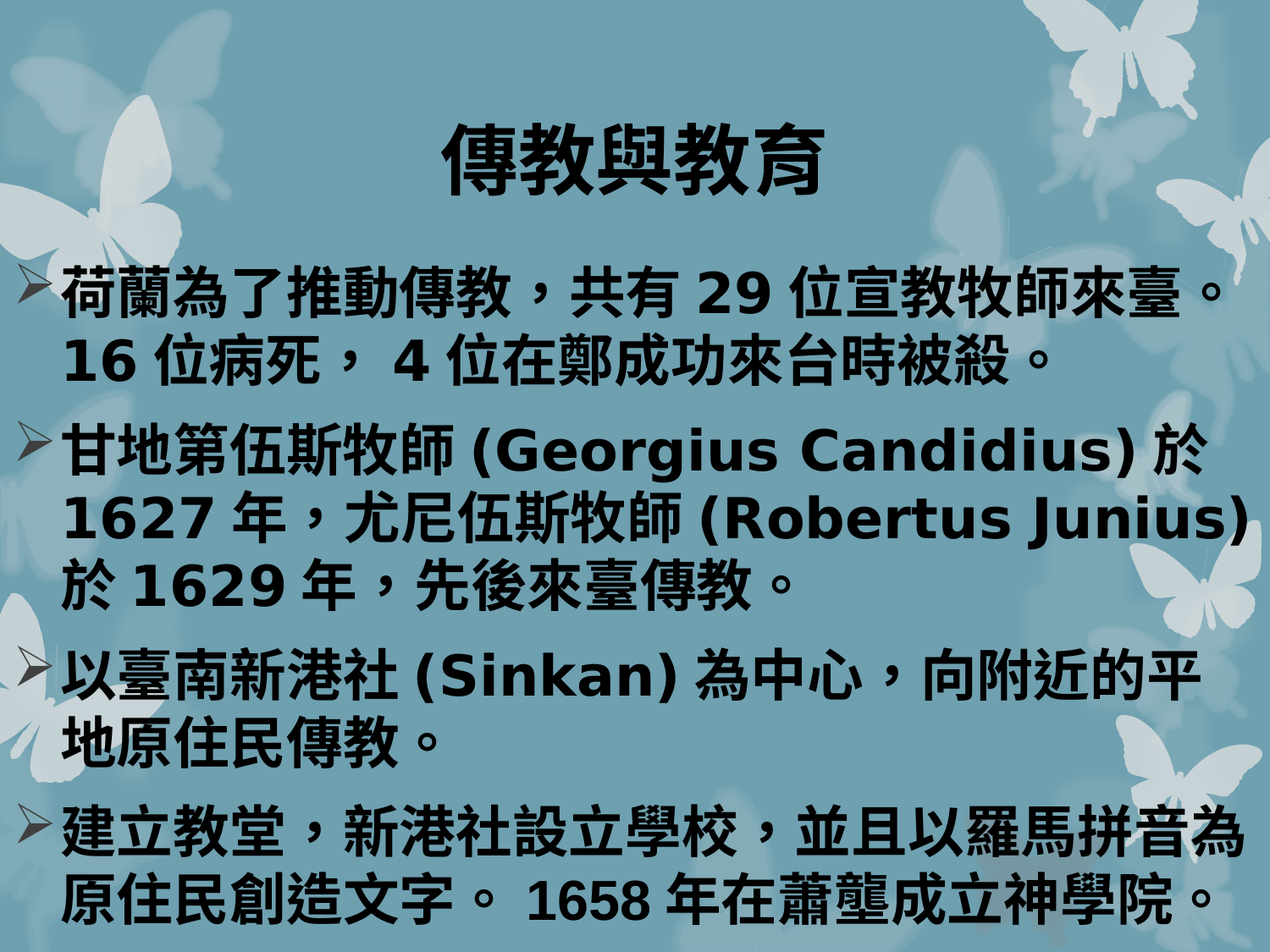

# 傳教與教育
荷蘭為了推動傳教，共有29位宣教牧師來臺。16位病死，4位在鄭成功來台時被殺。
甘地第伍斯牧師(Georgius Candidius)於1627年，尤尼伍斯牧師(Robertus Junius)於1629年，先後來臺傳教。
以臺南新港社(Sinkan)為中心，向附近的平地原住民傳教。
建立教堂，新港社設立學校，並且以羅馬拼音為原住民創造文字。1658年在蕭壟成立神學院。